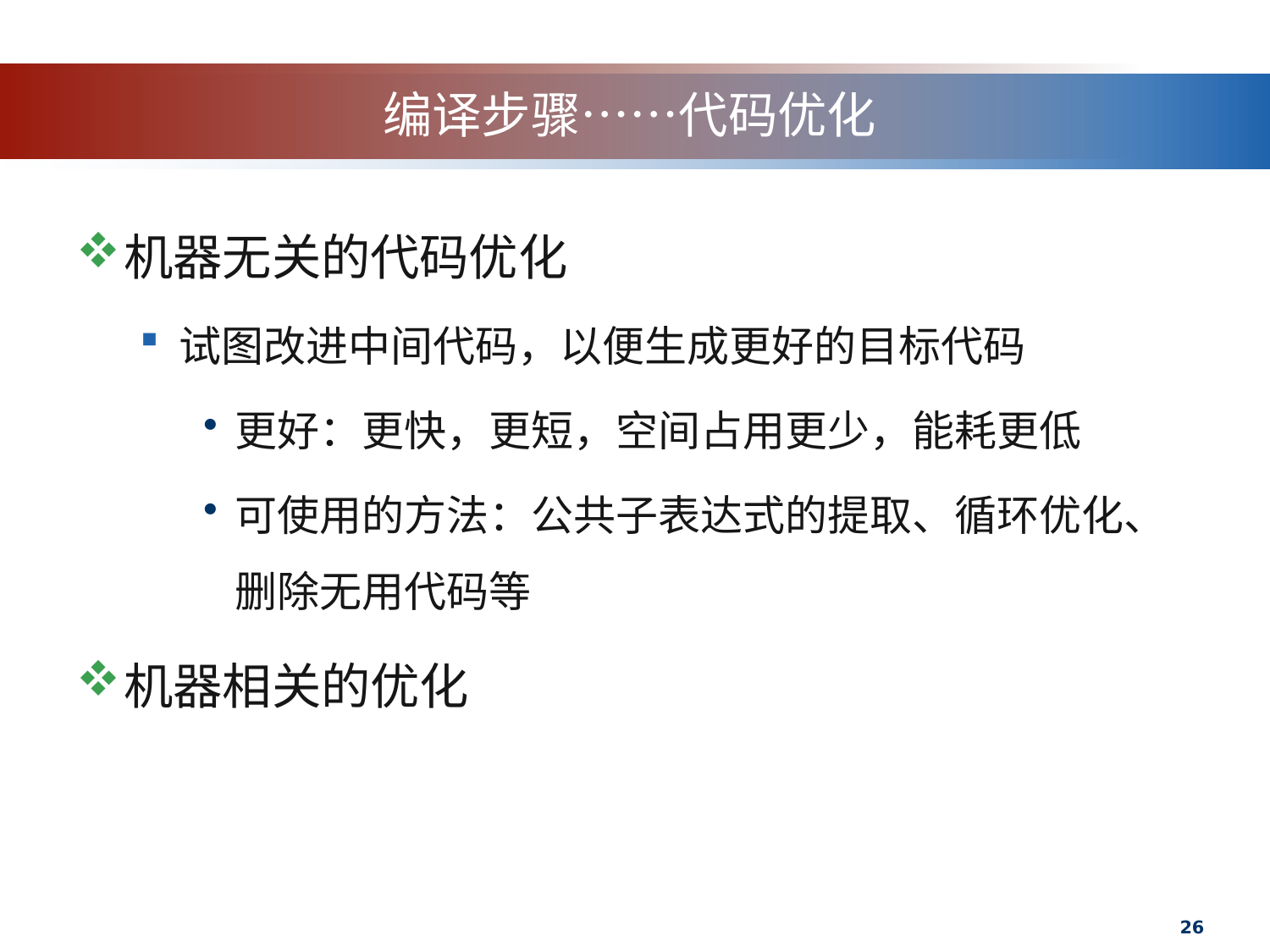

# 编译步骤……代码优化
机器无关的代码优化
试图改进中间代码，以便生成更好的目标代码
更好：更快，更短，空间占用更少，能耗更低
可使用的方法：公共子表达式的提取、循环优化、删除无用代码等
机器相关的优化
26